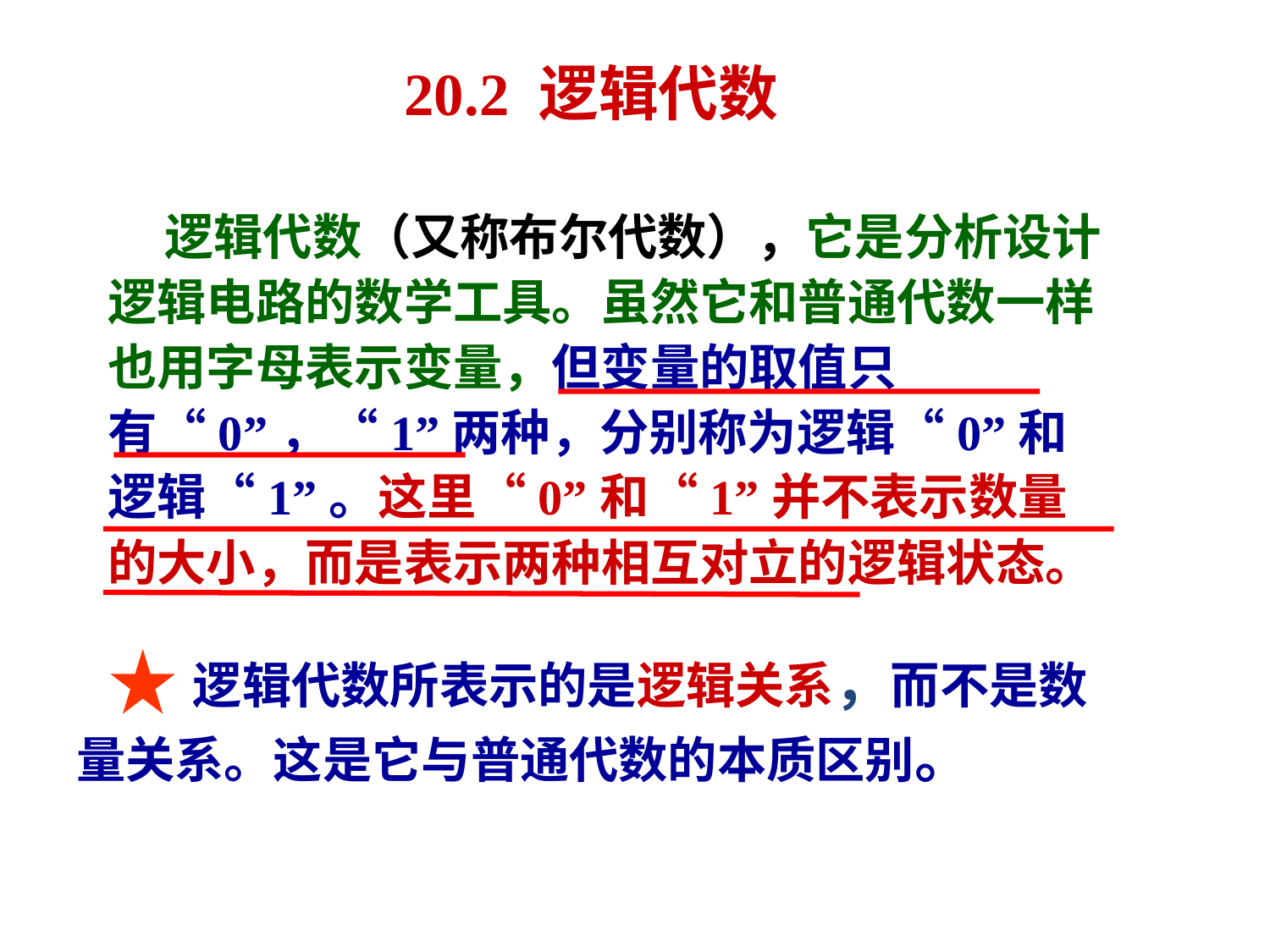

20.2 逻辑代数
    逻辑代数（又称布尔代数），它是分析设计逻辑电路的数学工具。虽然它和普通代数一样也用字母表示变量，但变量的取值只有“0”，“1”两种，分别称为逻辑“0”和逻辑“1”。这里“0”和“1”并不表示数量的大小，而是表示两种相互对立的逻辑状态。

        逻辑代数所表示的是逻辑关系，而不是数量关系。这是它与普通代数的本质区别。